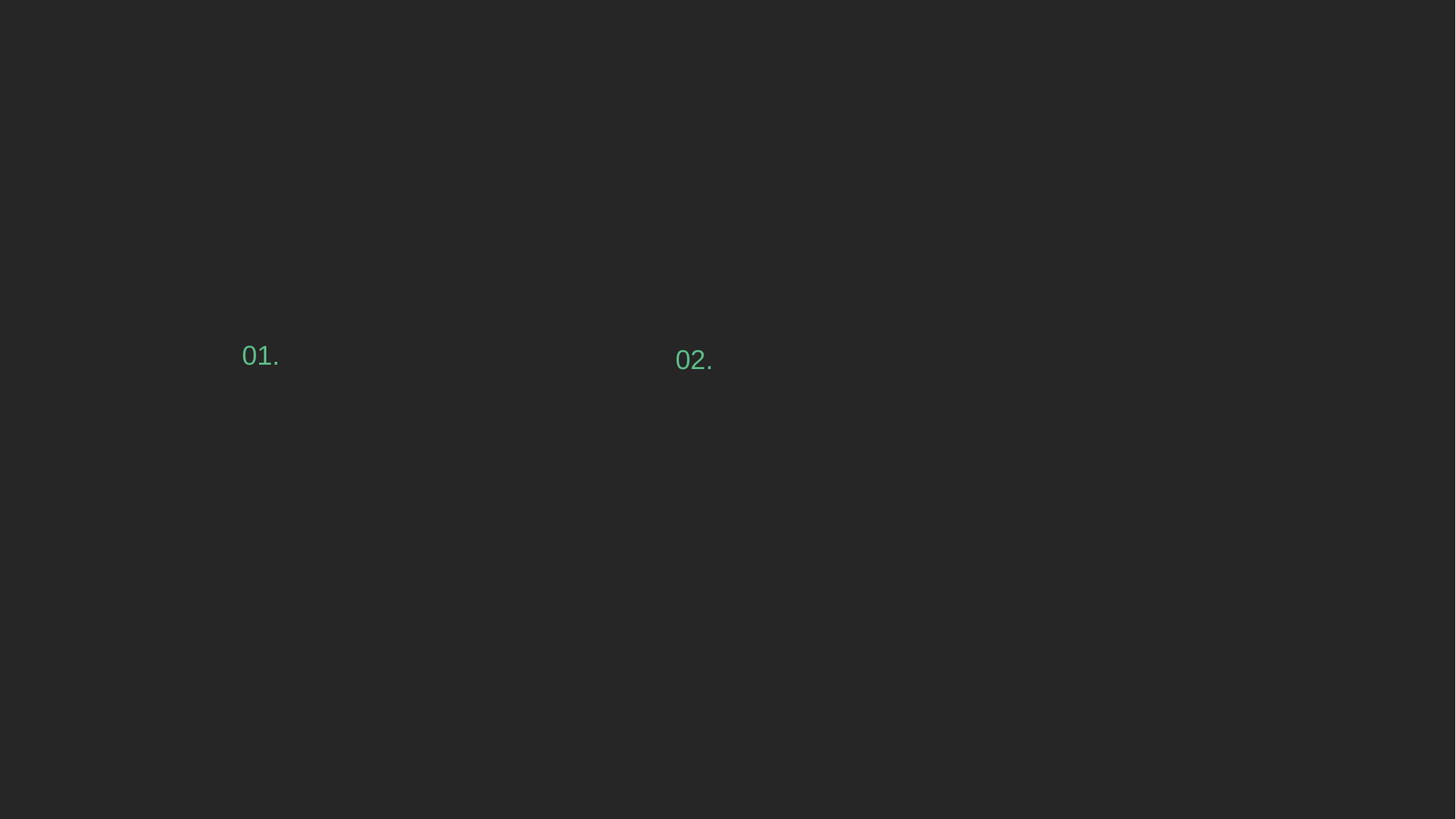

글씨체

글씨체
글씨체
글씨체
CONTENTS
COMPANY
01.
02.
모델링 진행 상황
앞으로의 계획
Page 02